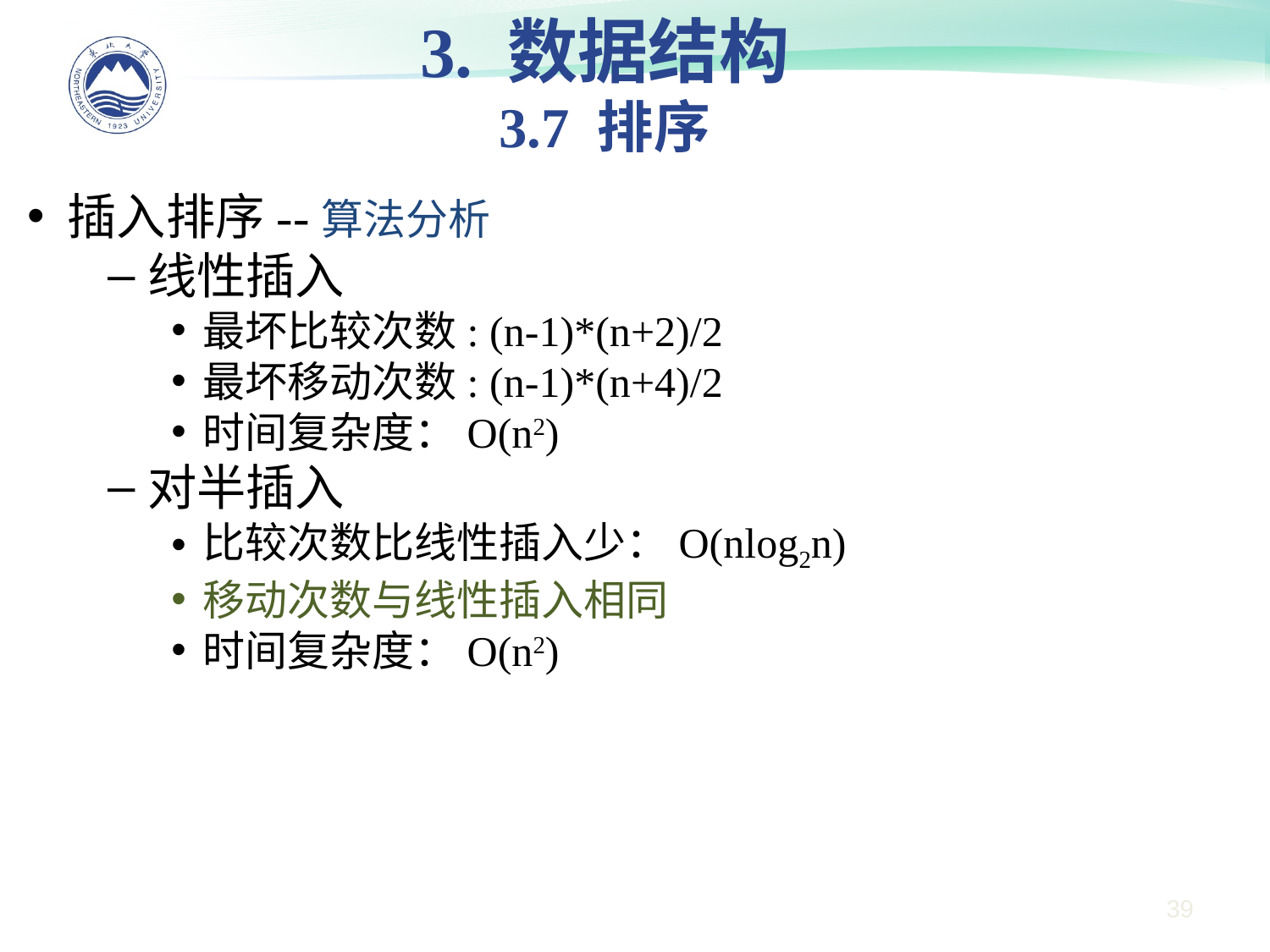

3. 数据结构
3.7 排序
插入排序--算法分析
线性插入
最坏比较次数: (n-1)*(n+2)/2
最坏移动次数: (n-1)*(n+4)/2
时间复杂度：O(n2)
对半插入
比较次数比线性插入少：O(nlog2n)
移动次数与线性插入相同
时间复杂度：O(n2)

39